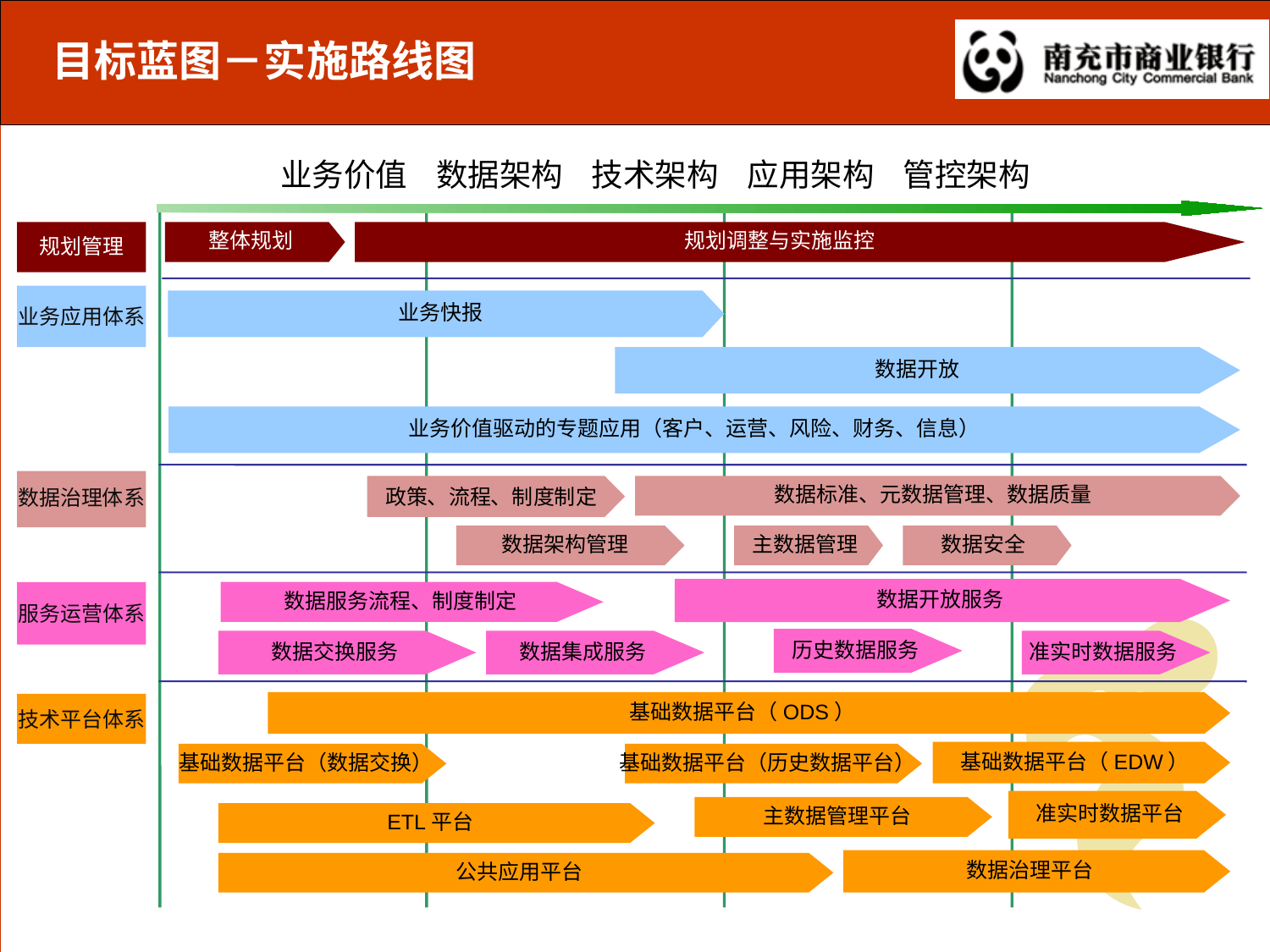

# 目标蓝图－实施路线图
业务价值    数据架构    技术架构    应用架构    管控架构

规划管理
整体规划
规划调整与实施监控

业务应用体系
业务快报
数据开放
业务价值驱动的专题应用（客户、运营、风险、财务、信息）

数据治理体系
政策、流程、制度制定
数据标准、元数据管理、数据质量
数据架构管理
主数据管理
数据安全

数据开放服务
数据服务流程、制度制定
服务运营体系
历史数据服务
数据交换服务
数据集成服务
准实时数据服务

基础数据平台（ODS）
技术平台体系
基础数据平台（EDW）
基础数据平台（数据交换）
基础数据平台（历史数据平台）
准实时数据平台
主数据管理平台
ETL平台
数据治理平台
公共应用平台